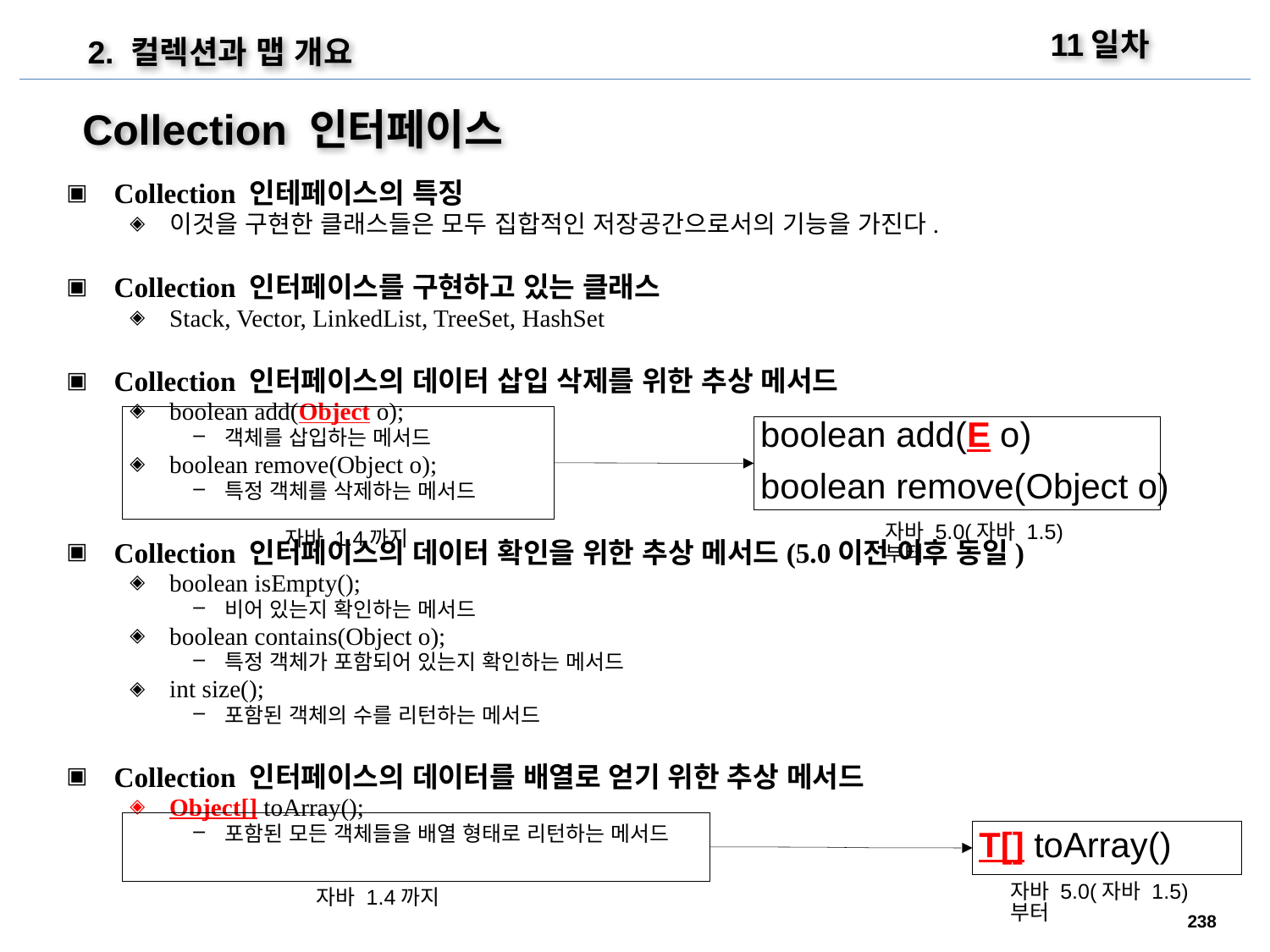

11일차
2. 컬렉션과 맵 개요
Collection 인터페이스
Collection 인테페이스의 특징
이것을 구현한 클래스들은 모두 집합적인 저장공간으로서의 기능을 가진다.

Collection 인터페이스를 구현하고 있는 클래스
Stack, Vector, LinkedList, TreeSet, HashSet

Collection 인터페이스의 데이터 삽입 삭제를 위한 추상 메서드
boolean add(Object o);
객체를 삽입하는 메서드
boolean remove(Object o);
특정 객체를 삭제하는 메서드

Collection 인터페이스의 데이터 확인을 위한 추상 메서드(5.0이전 이후 동일)
boolean isEmpty();
비어 있는지 확인하는 메서드
boolean contains(Object o);
특정 객체가 포함되어 있는지 확인하는 메서드
int size();
포함된 객체의 수를 리턴하는 메서드

Collection 인터페이스의 데이터를 배열로 얻기 위한 추상 메서드
Object[] toArray();
포함된 모든 객체들을 배열 형태로 리턴하는 메서드

boolean add(E o)
boolean remove(Object o)
자바 5.0(자바 1.5)부터
자바 1.4까지

T[] toArray()
자바 5.0(자바 1.5)부터
자바 1.4까지